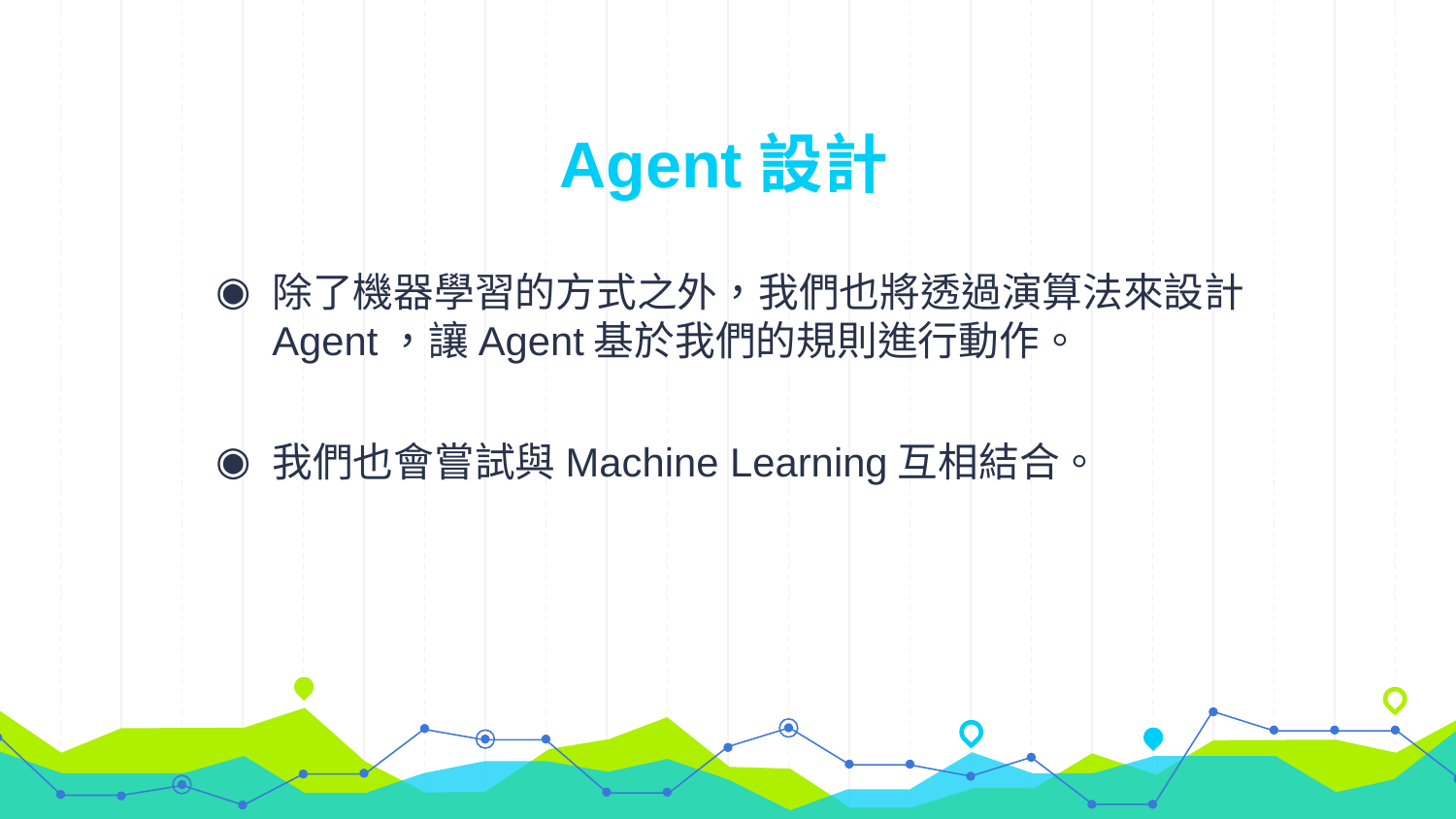

# Agent設計
除了機器學習的方式之外，我們也將透過演算法來設計Agent，讓Agent基於我們的規則進行動作。

我們也會嘗試與Machine Learning互相結合。